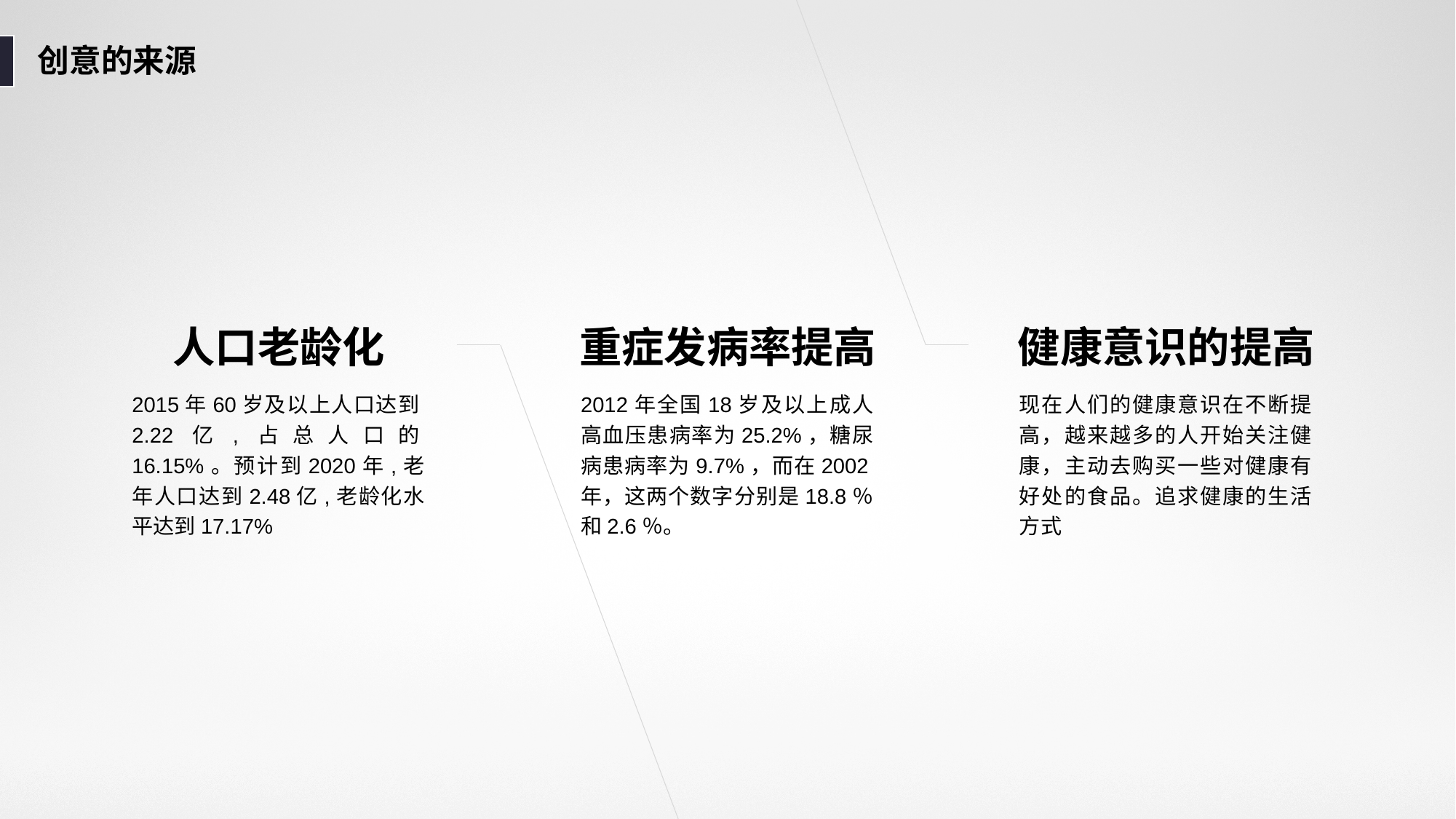

创意的来源

人口老龄化
重症发病率提高
健康意识的提高
2015年60岁及以上人口达到2.22亿,占总人口的16.15%。预计到2020年,老年人口达到2.48亿,老龄化水平达到17.17%
2012年全国18岁及以上成人高血压患病率为25.2%，糖尿病患病率为9.7%，而在2002年，这两个数字分别是18.8％和2.6％。

现在人们的健康意识在不断提高，越来越多的人开始关注健康，主动去购买一些对健康有好处的食品。追求健康的生活方式